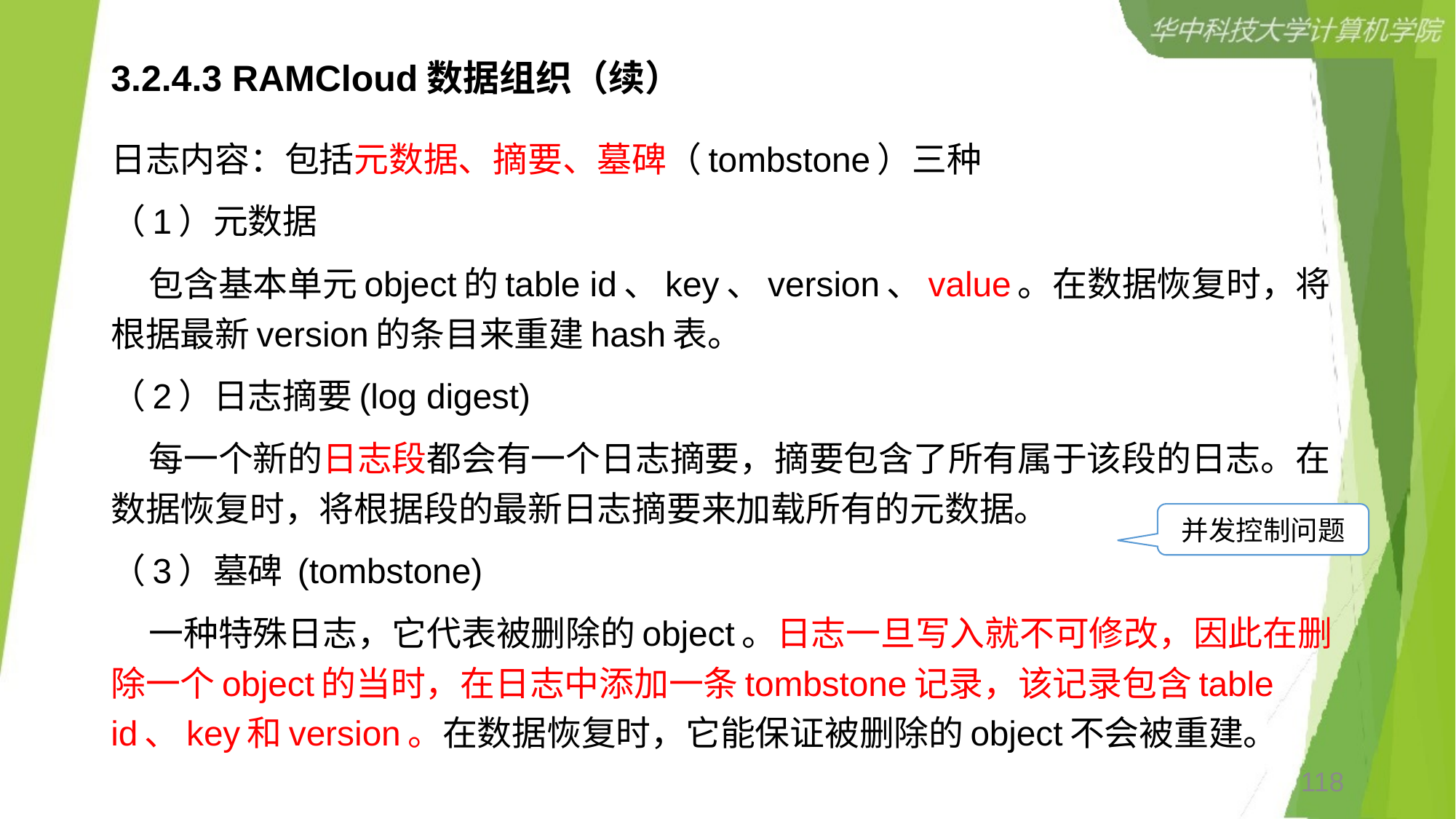

# 3.2.4.3 RAMCloud数据组织（续）
日志内容：包括元数据、摘要、墓碑（tombstone）三种
（1）元数据
    包含基本单元object的table id、key、version、value。在数据恢复时，将根据最新version的条目来重建hash表。
（2）日志摘要(log digest)
    每一个新的日志段都会有一个日志摘要，摘要包含了所有属于该段的日志。在数据恢复时，将根据段的最新日志摘要来加载所有的元数据。
（3）墓碑 (tombstone)
    一种特殊日志，它代表被删除的object。日志一旦写入就不可修改，因此在删除一个object的当时，在日志中添加一条tombstone记录，该记录包含table id、key和version。在数据恢复时，它能保证被删除的object不会被重建。
并发控制问题
118